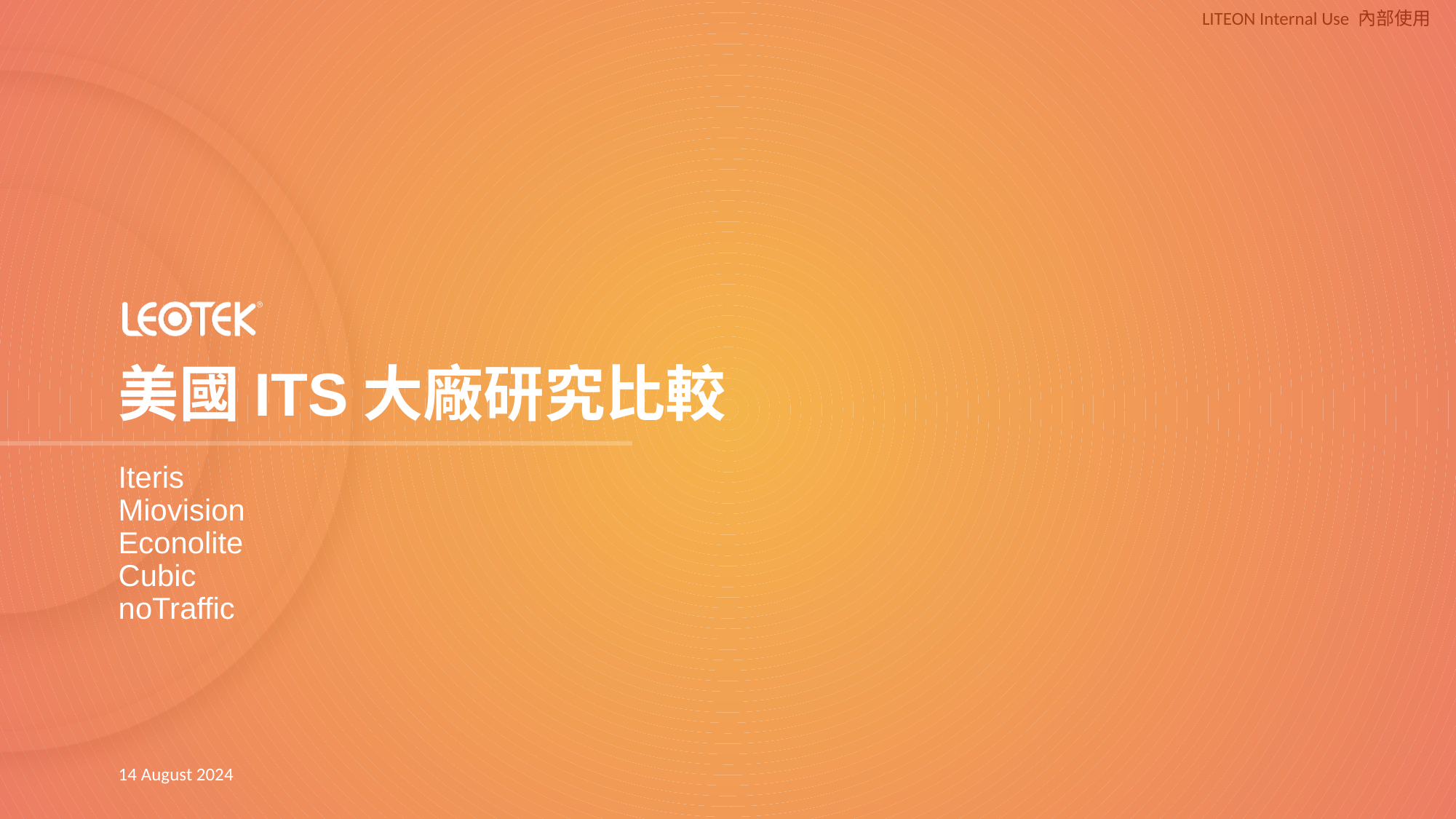

美國ITS大廠研究比較
# Iteris Miovision Econolite Cubic noTraffic
14 August 2024